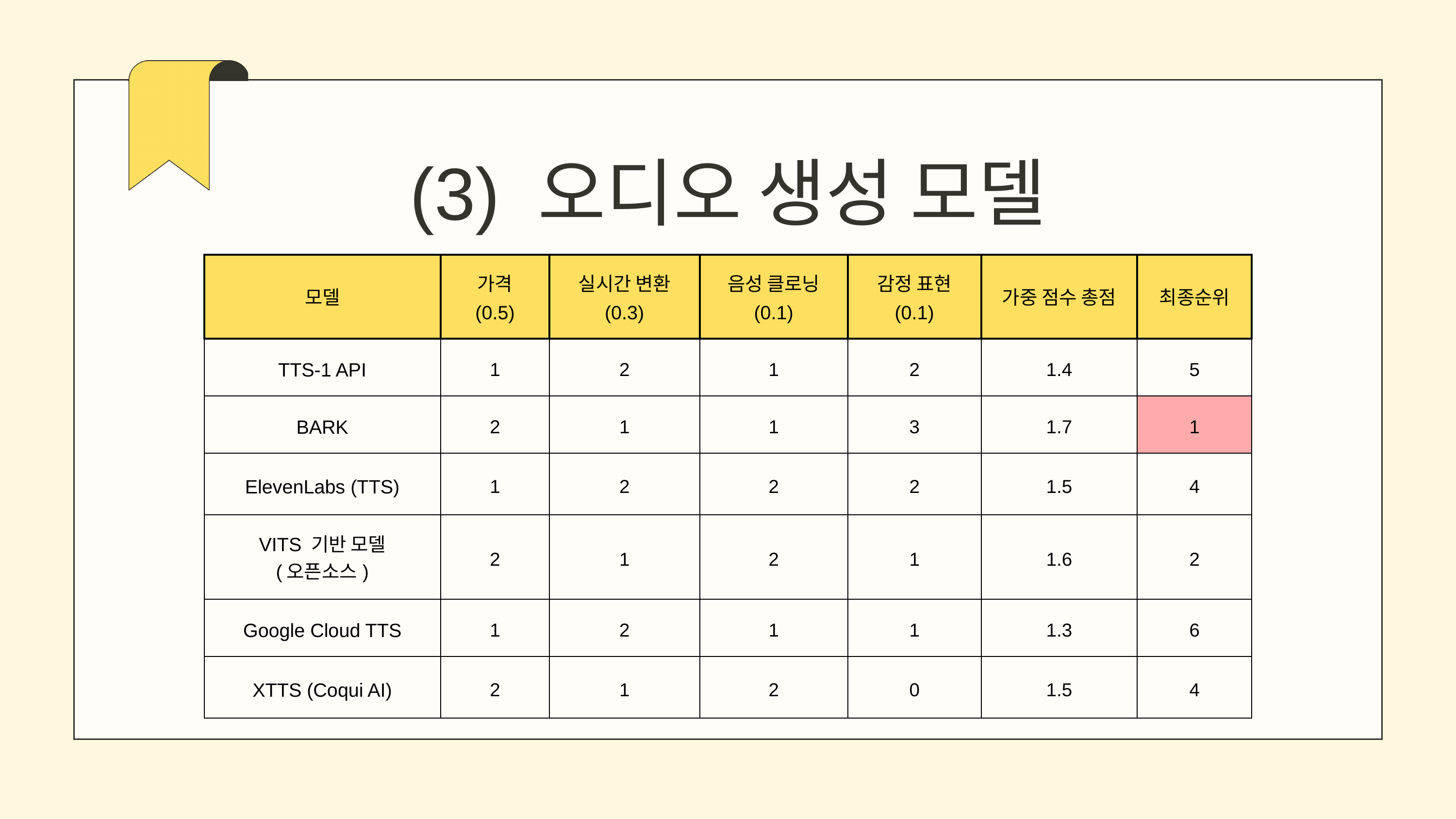

(3) 오디오 생성 모델
| 모델 | 가격 (0.5) | 실시간 변환 (0.3) | 음성 클로닝 (0.1) | 감정 표현 (0.1) | 가중 점수 총점 | 최종순위 |
| --- | --- | --- | --- | --- | --- | --- |
| TTS-1 API | 1 | 2 | 1 | 2 | 1.4 | 5 |
| BARK | 2 | 1 | 1 | 3 | 1.7 | 1 |
| ElevenLabs (TTS) | 1 | 2 | 2 | 2 | 1.5 | 4 |
| VITS 기반 모델 (오픈소스) | 2 | 1 | 2 | 1 | 1.6 | 2 |
| Google Cloud TTS | 1 | 2 | 1 | 1 | 1.3 | 6 |
| XTTS (Coqui AI) | 2 | 1 | 2 | 0 | 1.5 | 4 |